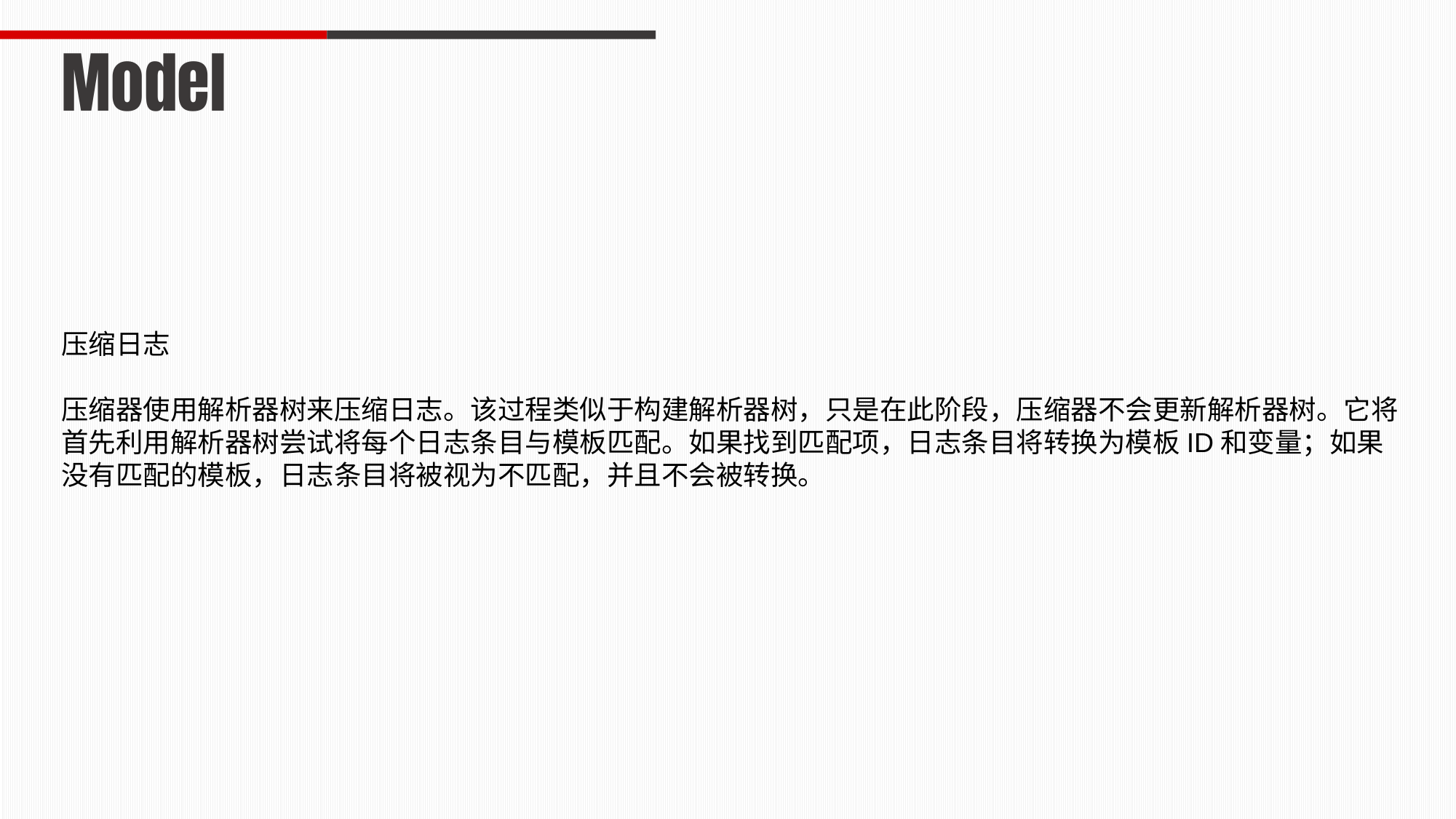

Model
压缩日志

压缩器使用解析器树来压缩日志。该过程类似于构建解析器树，只是在此阶段，压缩器不会更新解析器树。它将首先利用解析器树尝试将每个日志条目与模板匹配。如果找到匹配项，日志条目将转换为模板ID和变量；如果没有匹配的模板，日志条目将被视为不匹配，并且不会被转换。